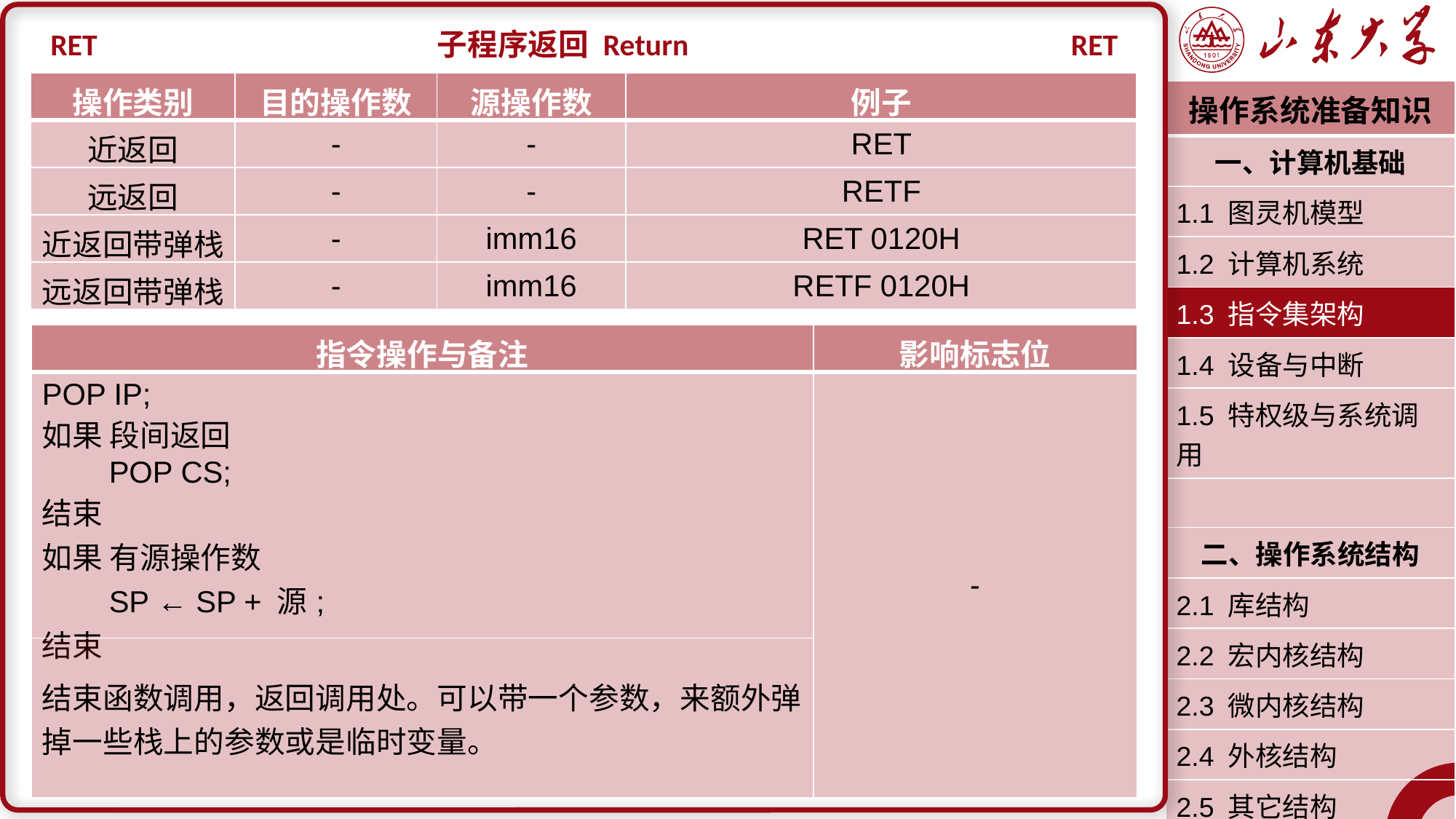

RET
子程序返回 Return
RET
| 操作类别 | 目的操作数 | 源操作数 | 例子 |
| --- | --- | --- | --- |
| 近返回 | - | - | RET |
| 远返回 | - | - | RETF |
| 近返回带弹栈 | - | imm16 | RET 0120H |
| 远返回带弹栈 | - | imm16 | RETF 0120H |
| 操作系统准备知识 |
| --- |
| 一、计算机基础 |
| 1.1 图灵机模型 |
| 1.2 计算机系统 |
| 1.3 指令集架构 |
| 1.4 设备与中断 |
| 1.5 特权级与系统调用 |
|  |
| 二、操作系统结构 |
| 2.1 库结构 |
| 2.2 宏内核结构 |
| 2.3 微内核结构 |
| 2.4 外核结构 |
| 2.5 其它结构 |
| 潘润宇 2023.02 |
| 指令操作与备注 | 影响标志位 |
| --- | --- |
| POP IP; 如果 段间返回 POP CS; 结束 如果 有源操作数 SP ← SP + 源; 结束 | - |
| 结束函数调用，返回调用处。可以带一个参数，来额外弹掉一些栈上的参数或是临时变量。 |  |